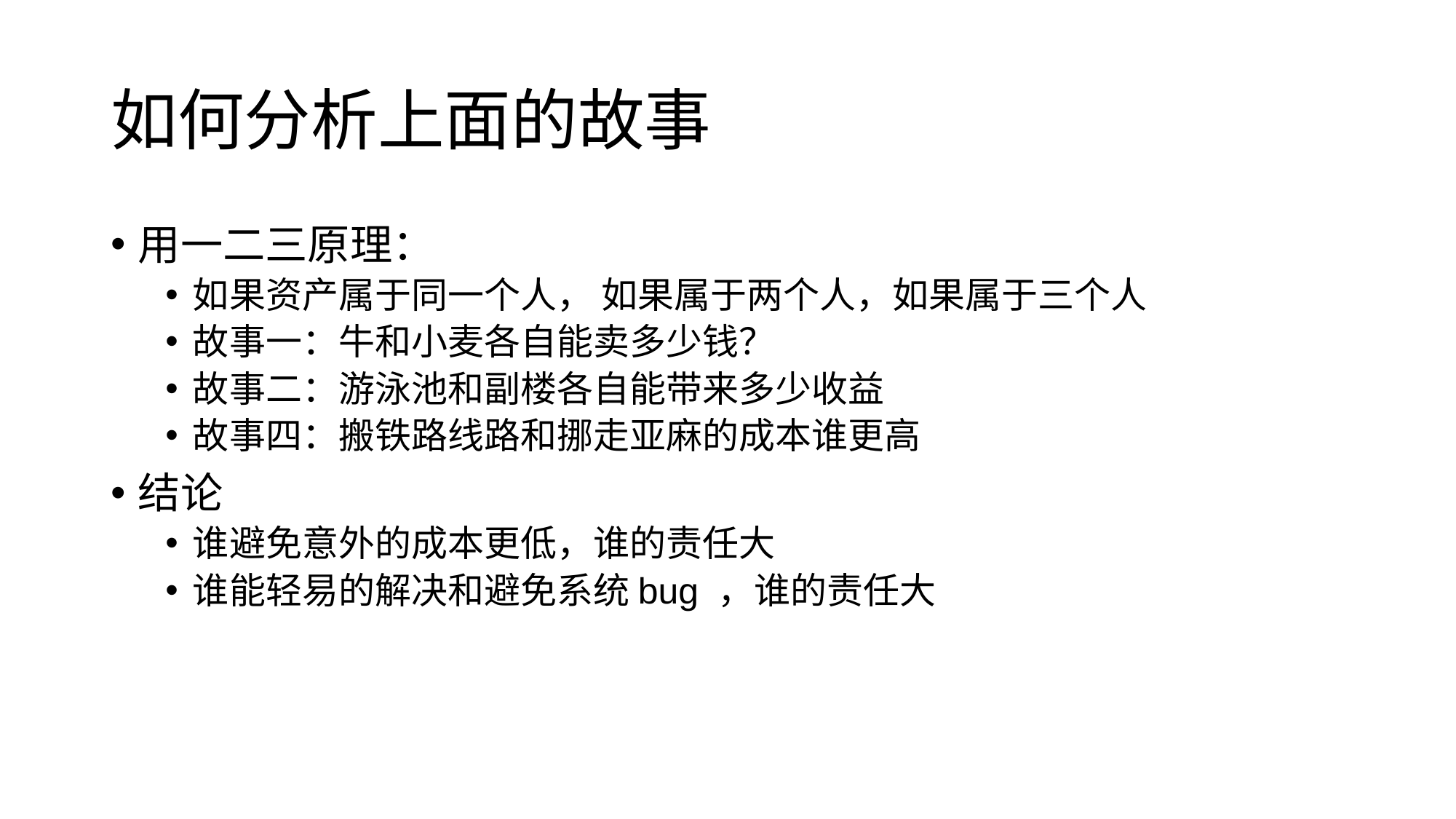

# 如何分析上面的故事
用一二三原理：
如果资产属于同一个人， 如果属于两个人，如果属于三个人
故事一：牛和小麦各自能卖多少钱？
故事二：游泳池和副楼各自能带来多少收益
故事四：搬铁路线路和挪走亚麻的成本谁更高
结论
谁避免意外的成本更低，谁的责任大
谁能轻易的解决和避免系统bug ，谁的责任大